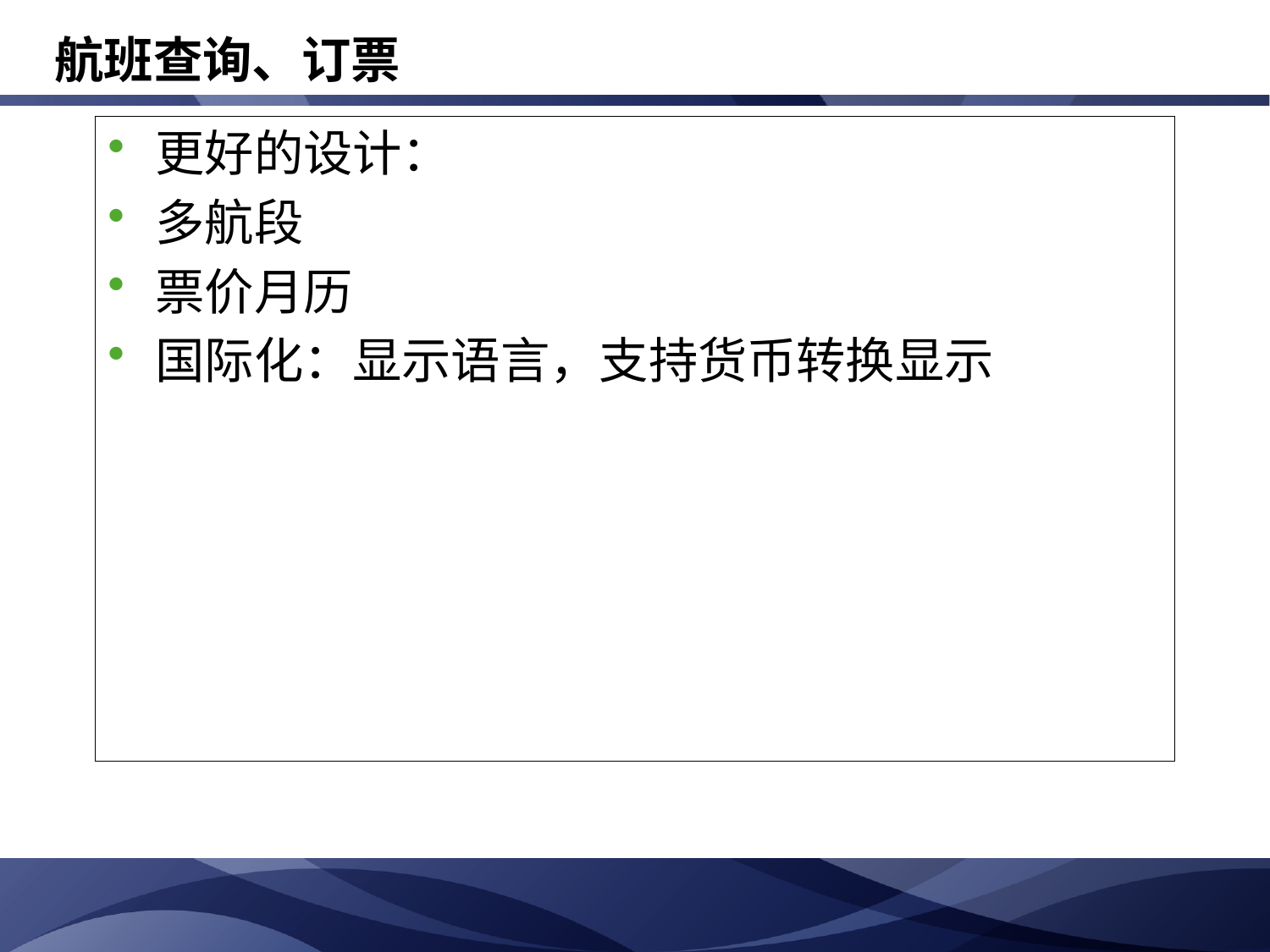

# 航班查询、订票
更好的设计：
多航段
票价月历
国际化：显示语言，支持货币转换显示